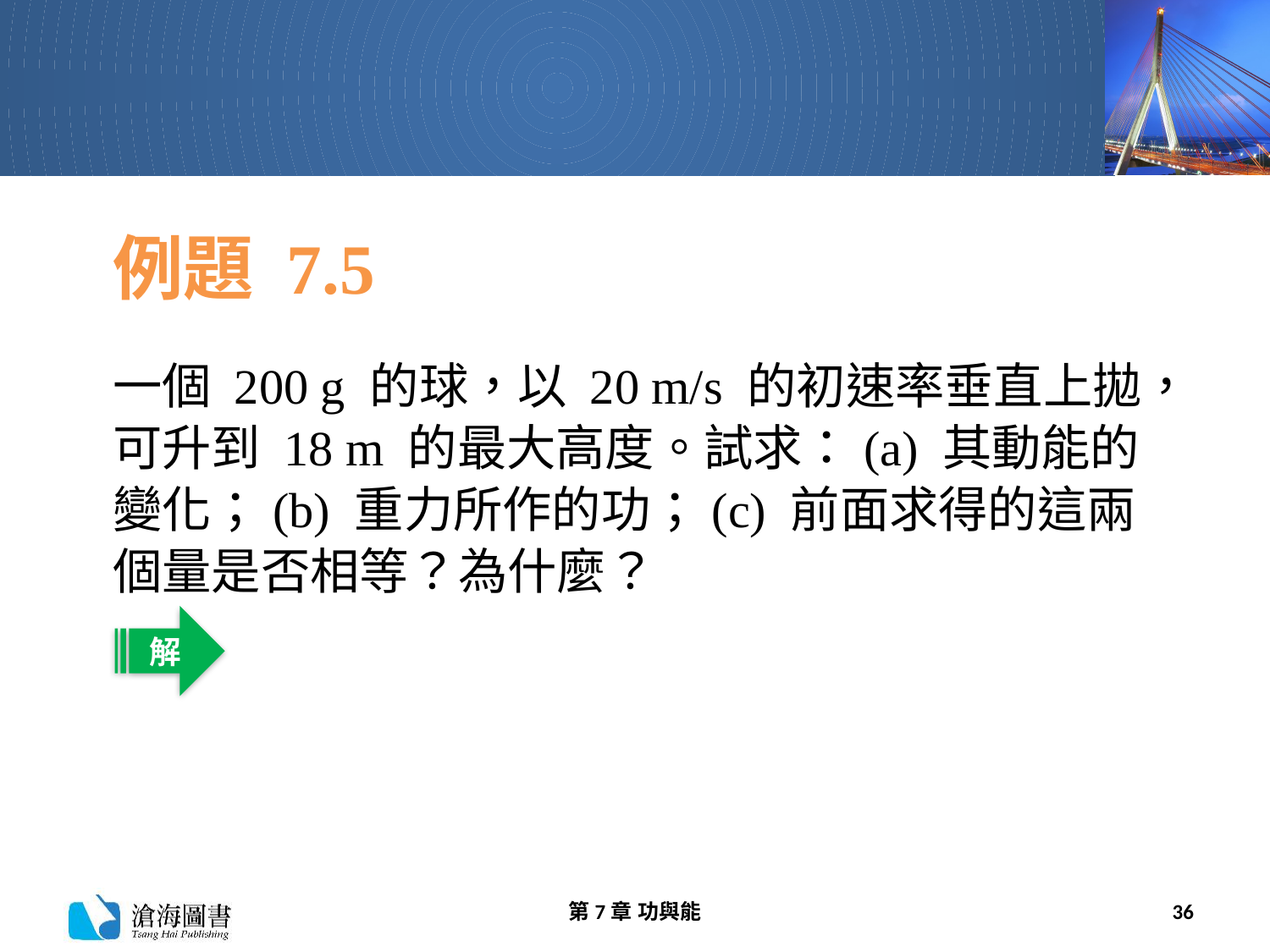

# 例題 7.5
一個 200 g 的球，以 20 m/s 的初速率垂直上拋，可升到 18 m 的最大高度。試求：(a) 其動能的變化；(b) 重力所作的功；(c) 前面求得的這兩個量是否相等？為什麼？

解
第7章 功與能
36